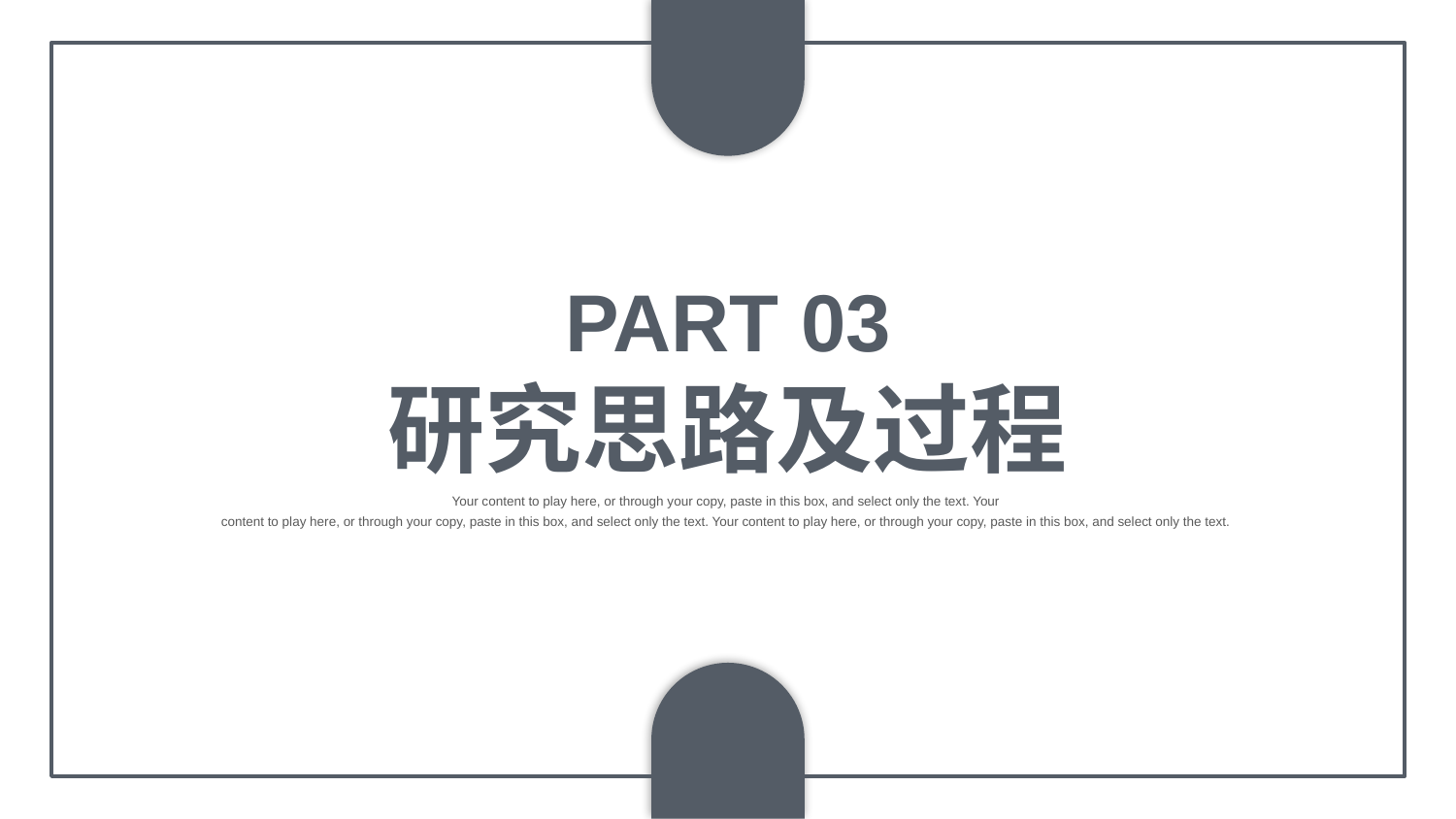

PART 03
研究思路及过程
Your content to play here, or through your copy, paste in this box, and select only the text. Your
content to play here, or through your copy, paste in this box, and select only the text. Your content to play here, or through your copy, paste in this box, and select only the text.